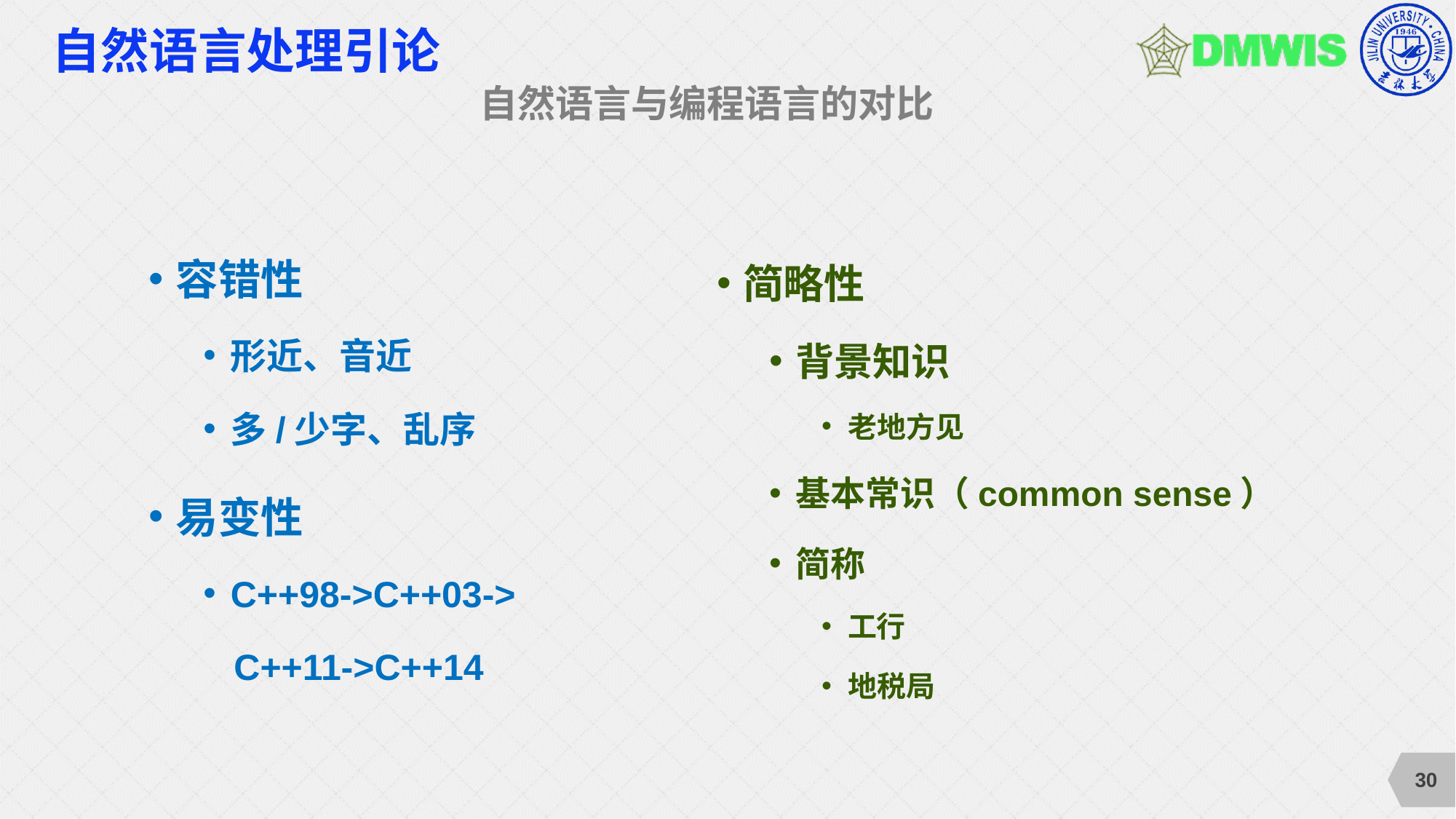

# 自然语言处理引论
自然语言与编程语言的对比
容错性
形近、音近
多/少字、乱序
易变性
C++98->C++03->
   C++11->C++14
简略性
背景知识
老地方见
基本常识（common sense）
简称
工行
地税局

30